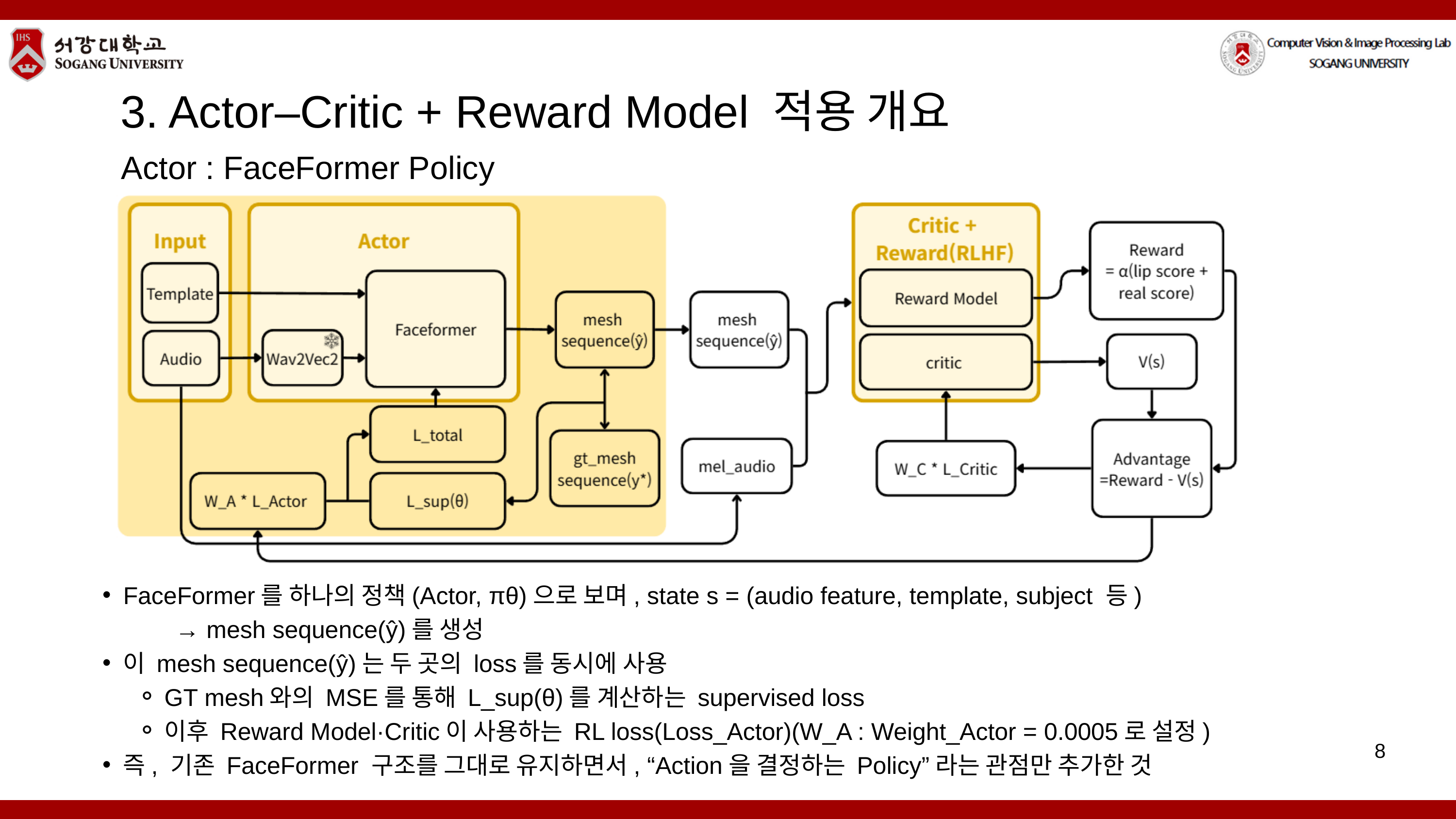

3. Actor–Critic + Reward Model 적용 개요
Actor : FaceFormer Policy

FaceFormer를 하나의 정책(Actor, πθ)으로 보며, state s = (audio feature, template, subject 등)
	→ mesh sequence(ŷ)를 생성
이 mesh sequence(ŷ)는 두 곳의 loss를 동시에 사용
GT mesh와의 MSE를 통해 L_sup(θ)를 계산하는 supervised loss
이후 Reward Model·Critic이 사용하는 RL loss(Loss_Actor)(W_A : Weight_Actor = 0.0005로 설정)
즉, 기존 FaceFormer 구조를 그대로 유지하면서, “Action을 결정하는 Policy”라는 관점만 추가한 것
8